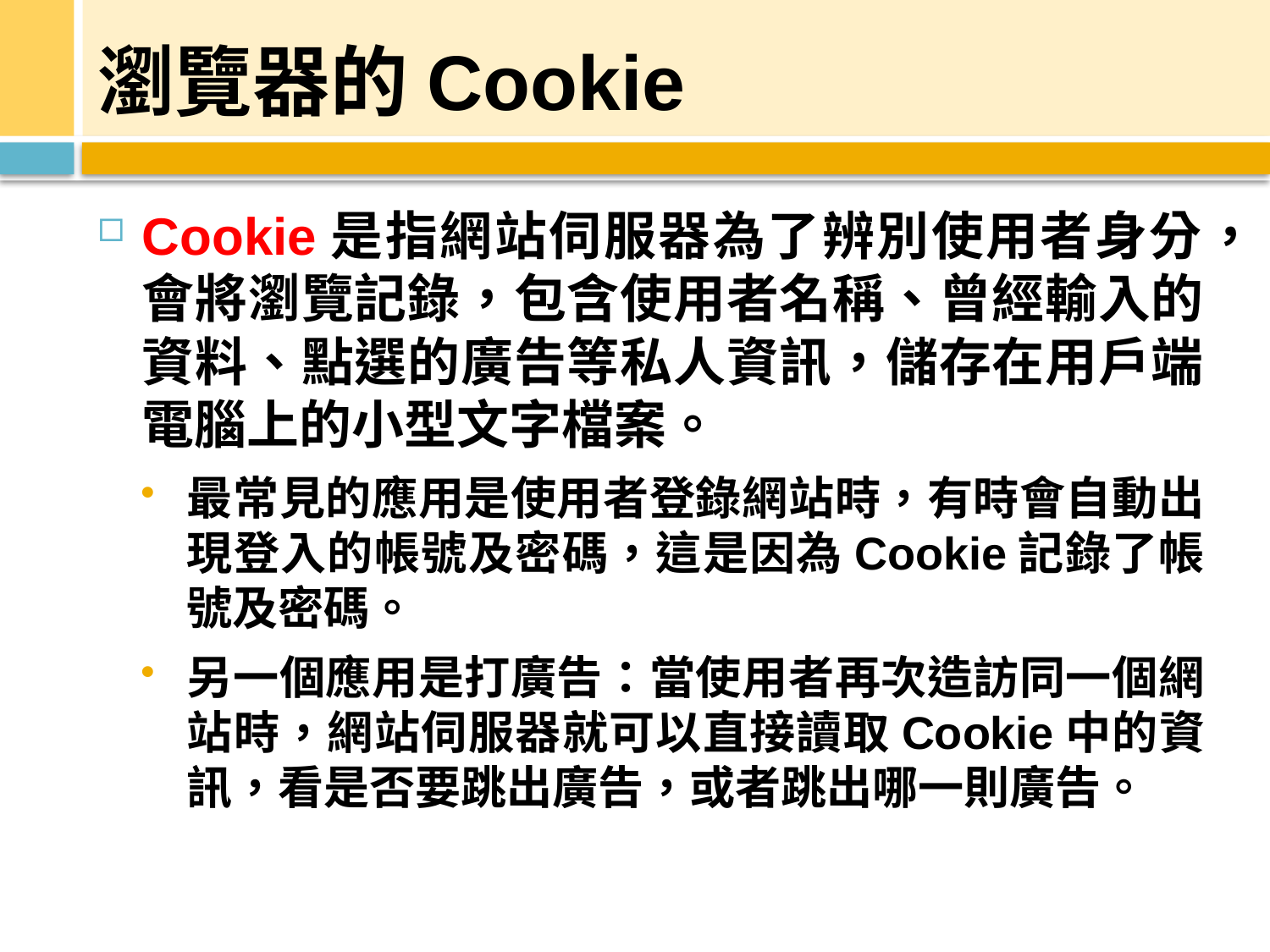

# 瀏覽器的Cookie
Cookie是指網站伺服器為了辨別使用者身分，會將瀏覽記錄，包含使用者名稱、曾經輸入的資料、點選的廣告等私人資訊，儲存在用戶端電腦上的小型文字檔案。
最常見的應用是使用者登錄網站時，有時會自動出現登入的帳號及密碼，這是因為Cookie記錄了帳號及密碼。
另一個應用是打廣告：當使用者再次造訪同一個網站時，網站伺服器就可以直接讀取Cookie中的資訊，看是否要跳出廣告，或者跳出哪一則廣告。